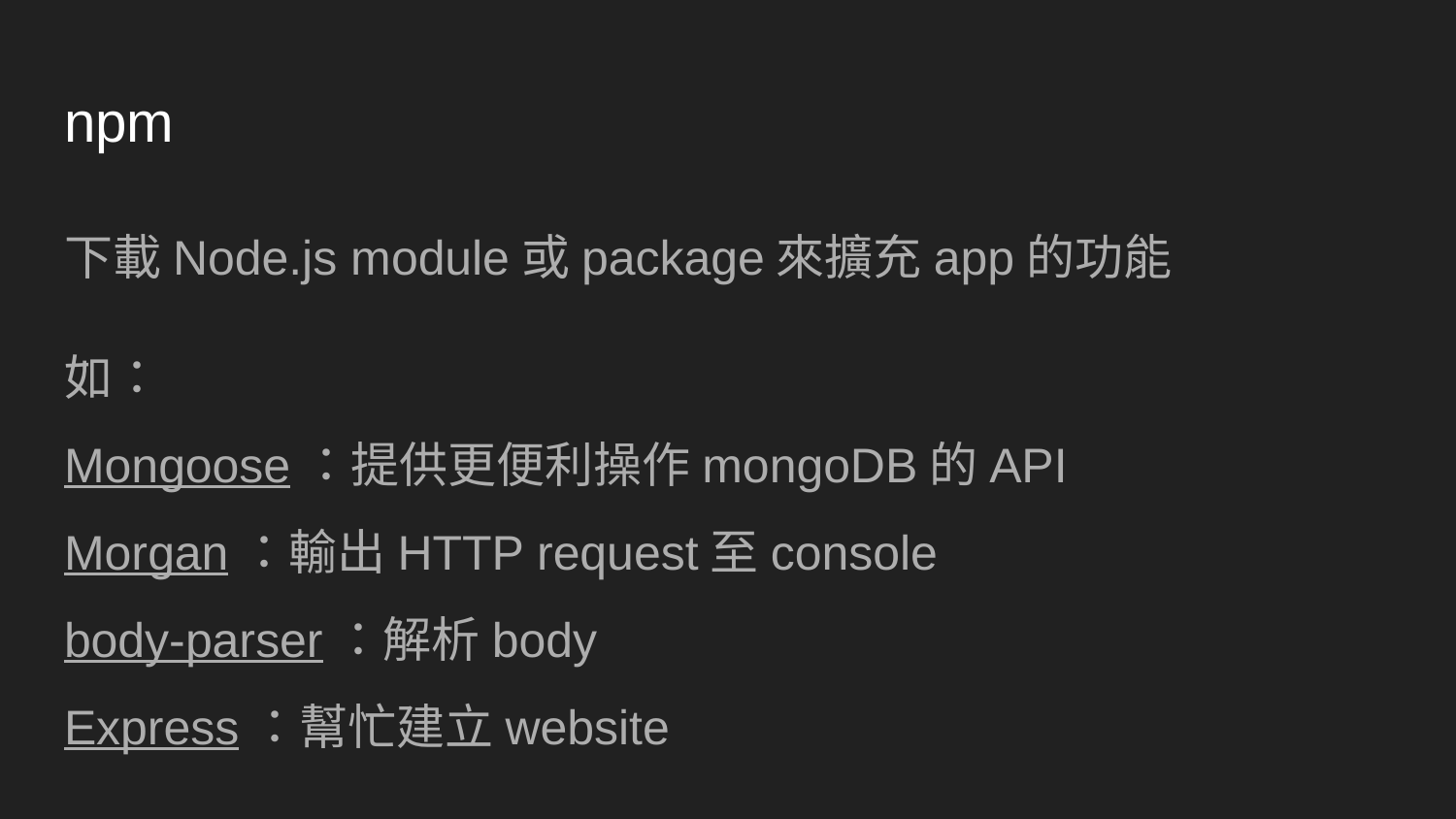

# npm
下載Node.js module或package來擴充app的功能
如：
Mongoose：提供更便利操作mongoDB的API
Morgan：輸出HTTP request至console
body-parser：解析body
Express：幫忙建立website